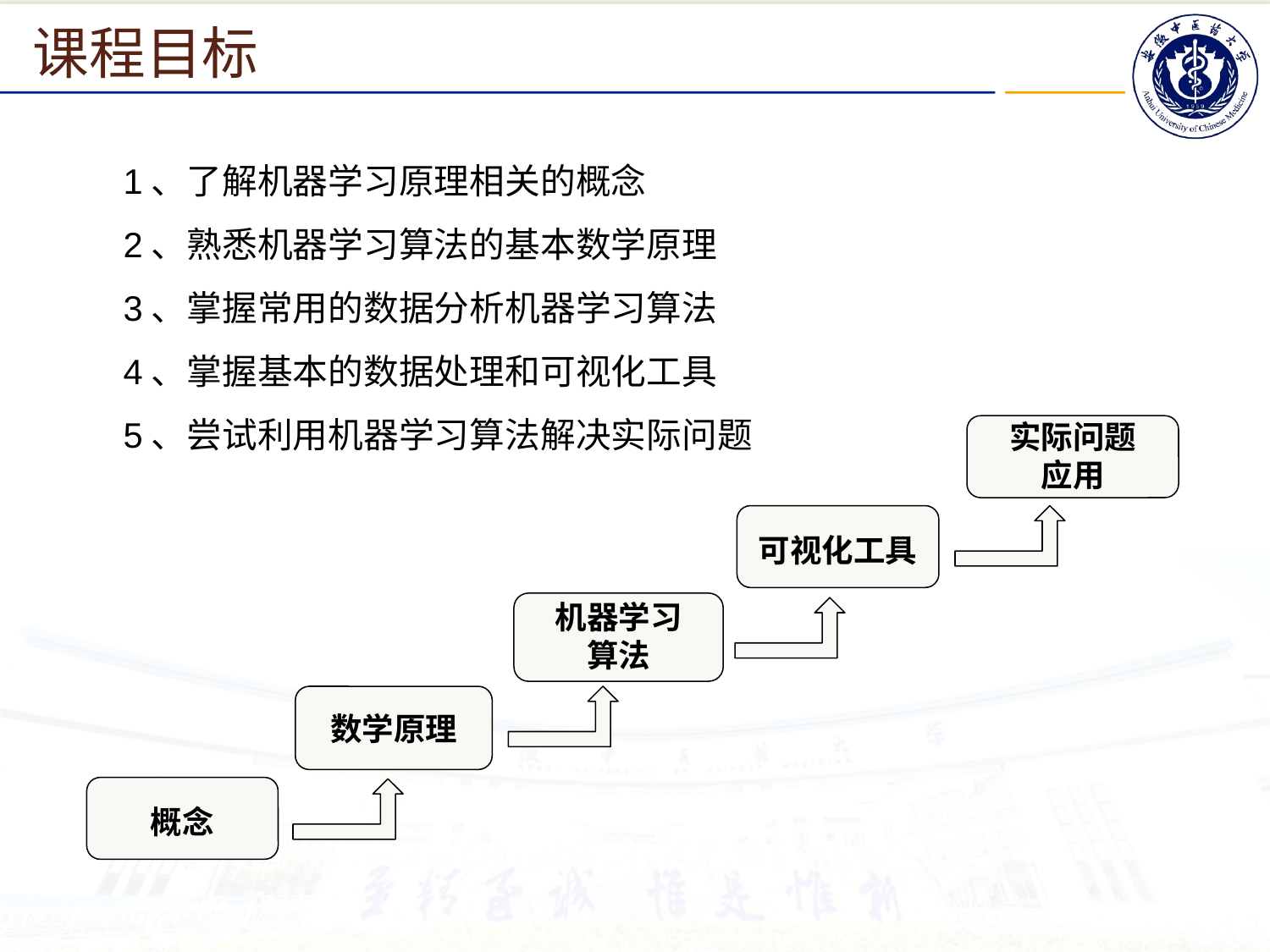

课程目标
1、了解机器学习原理相关的概念
2、熟悉机器学习算法的基本数学原理
3、掌握常用的数据分析机器学习算法
4、掌握基本的数据处理和可视化工具
5、尝试利用机器学习算法解决实际问题

实际问题
应用

可视化工具

机器学习
算法

数学原理

概念